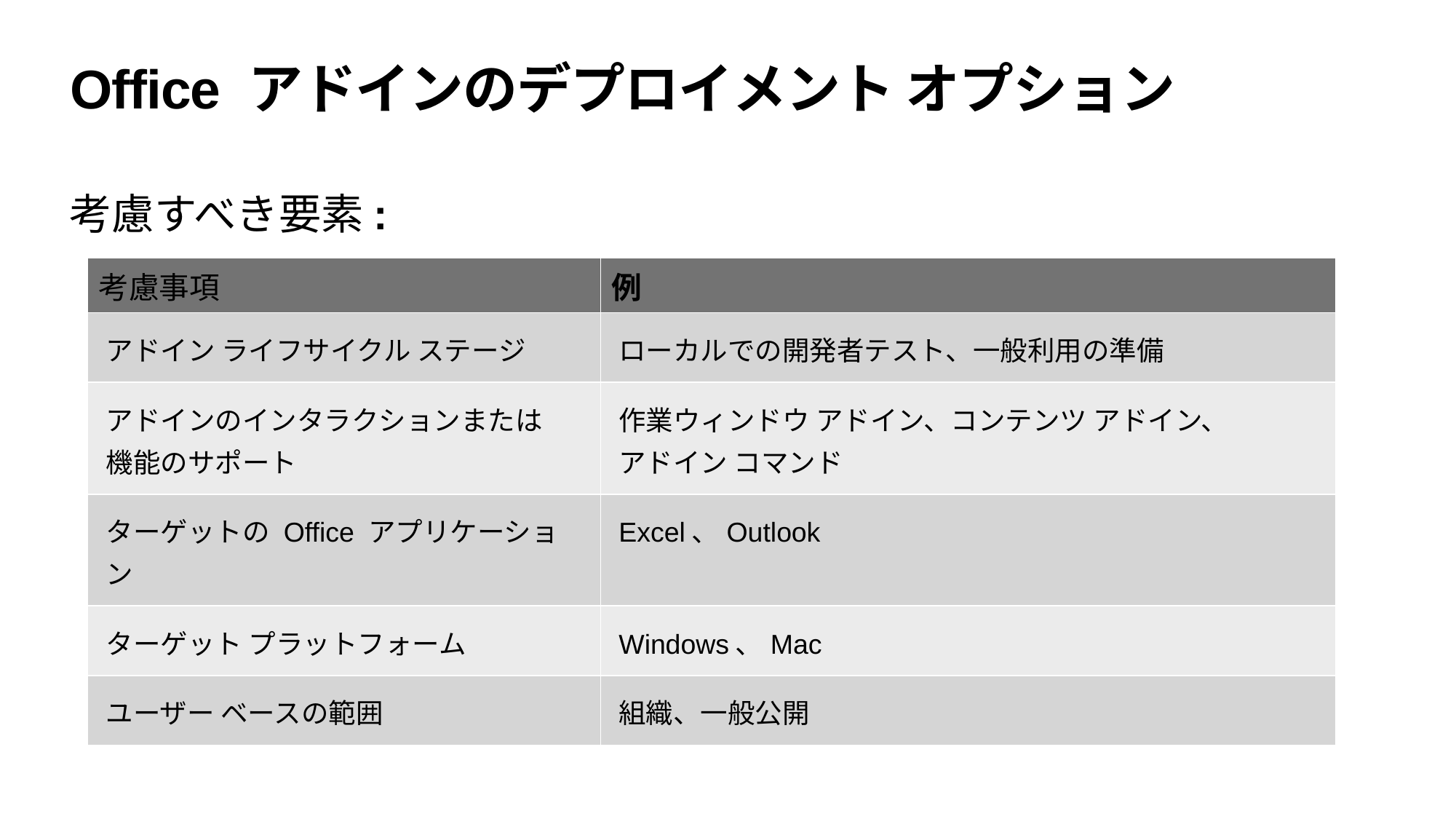

# Office アドインのデプロイメント オプション
考慮すべき要素:
| 考慮事項 | 例 |
| --- | --- |
| アドイン ライフサイクル ステージ | ローカルでの開発者テスト、一般利用の準備 |
| アドインのインタラクションまたは 機能のサポート | 作業ウィンドウ アドイン、コンテンツ アドイン、 アドイン コマンド |
| ターゲットの Office アプリケーション | Excel、Outlook |
| ターゲット プラットフォーム | Windows、Mac |
| ユーザー ベースの範囲 | 組織、一般公開 |